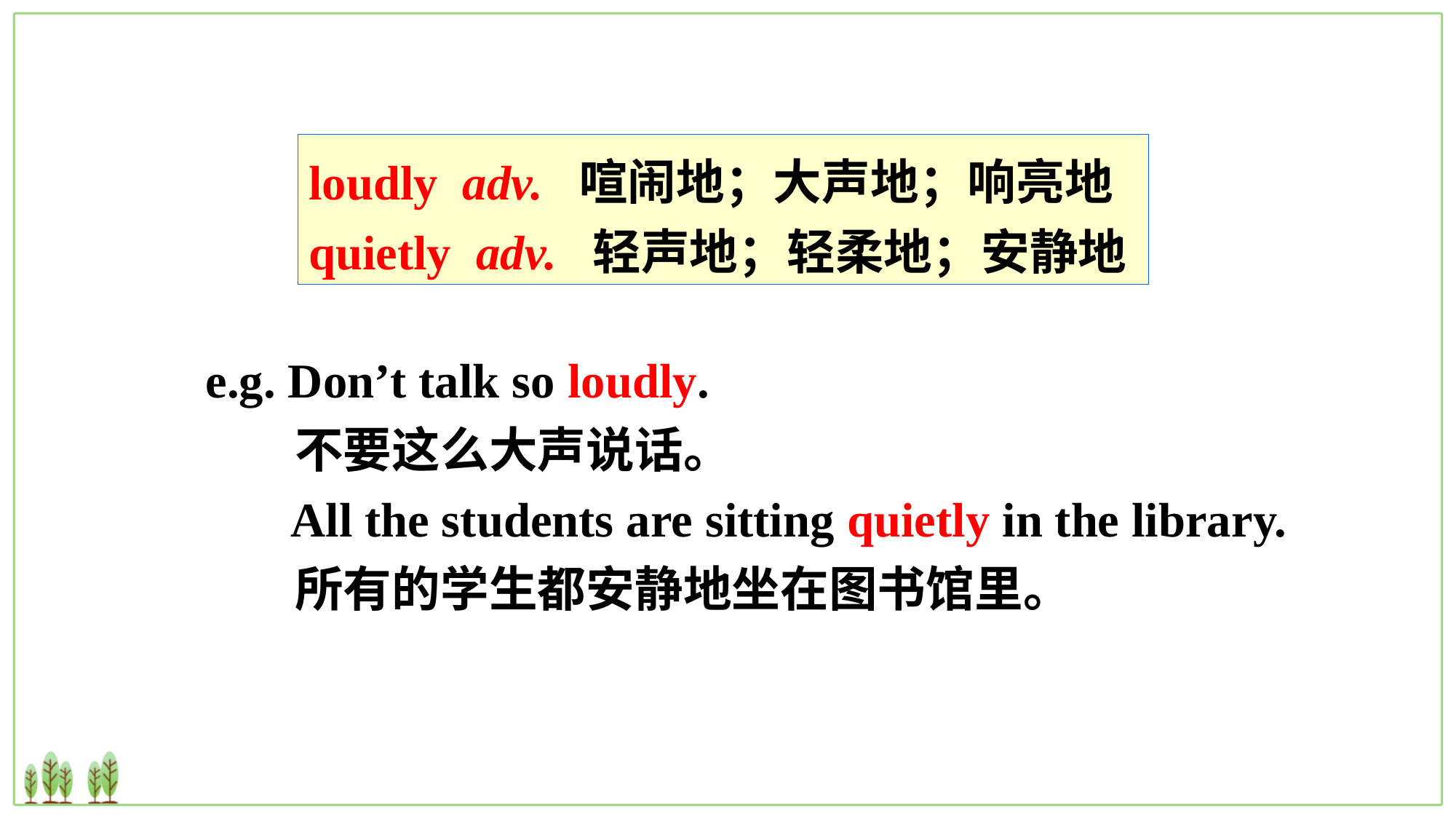

loudly  adv.  喧闹地；大声地；响亮地
quietly  adv.  轻声地；轻柔地；安静地
e.g. Don’t talk so loudly.
       不要这么大声说话。
       All the students are sitting quietly in the library.
       所有的学生都安静地坐在图书馆里。